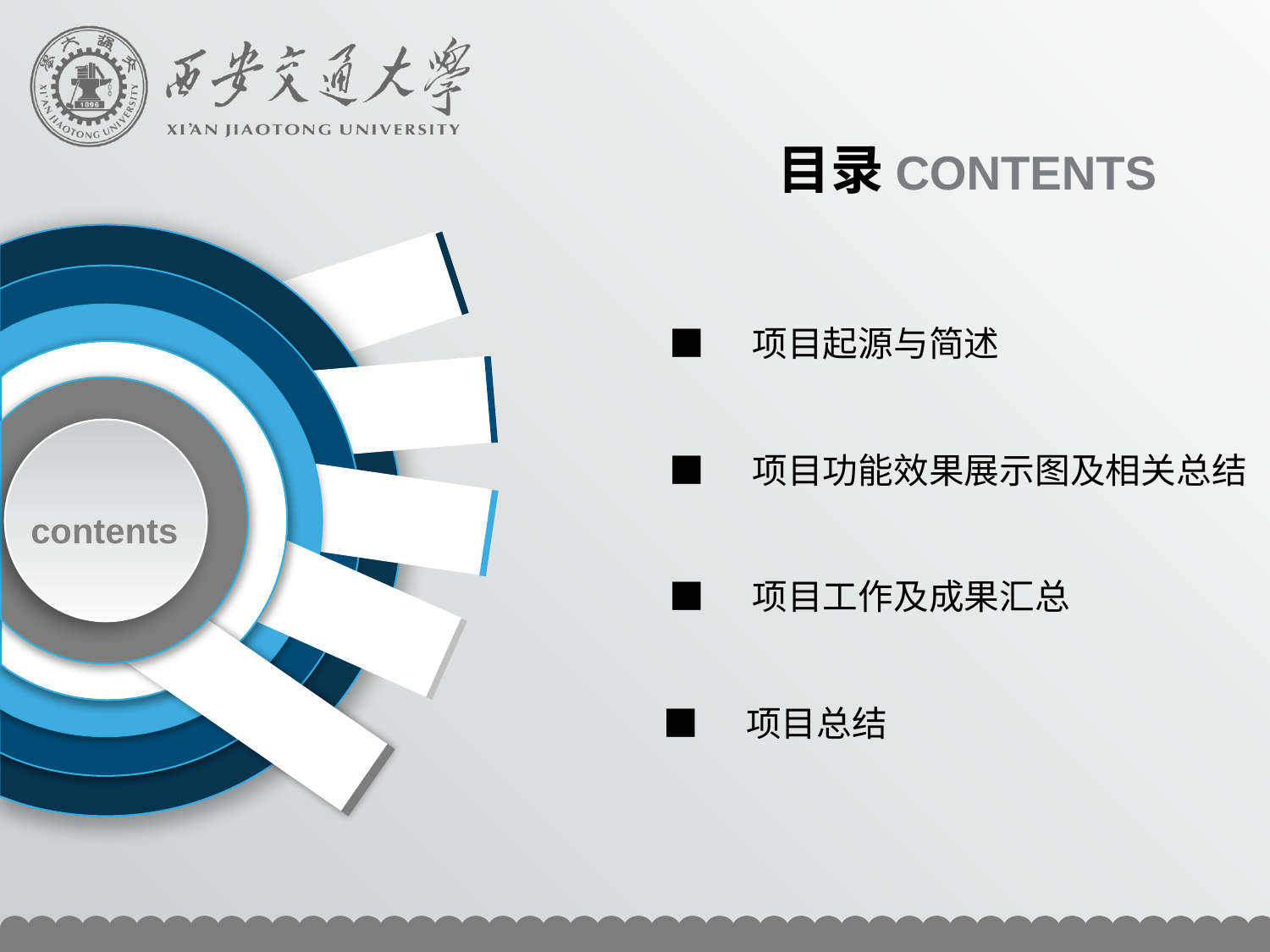

■     项目起源与简述

■     项目功能效果展示图及相关总结

contents

■     项目工作及成果汇总

■     项目总结